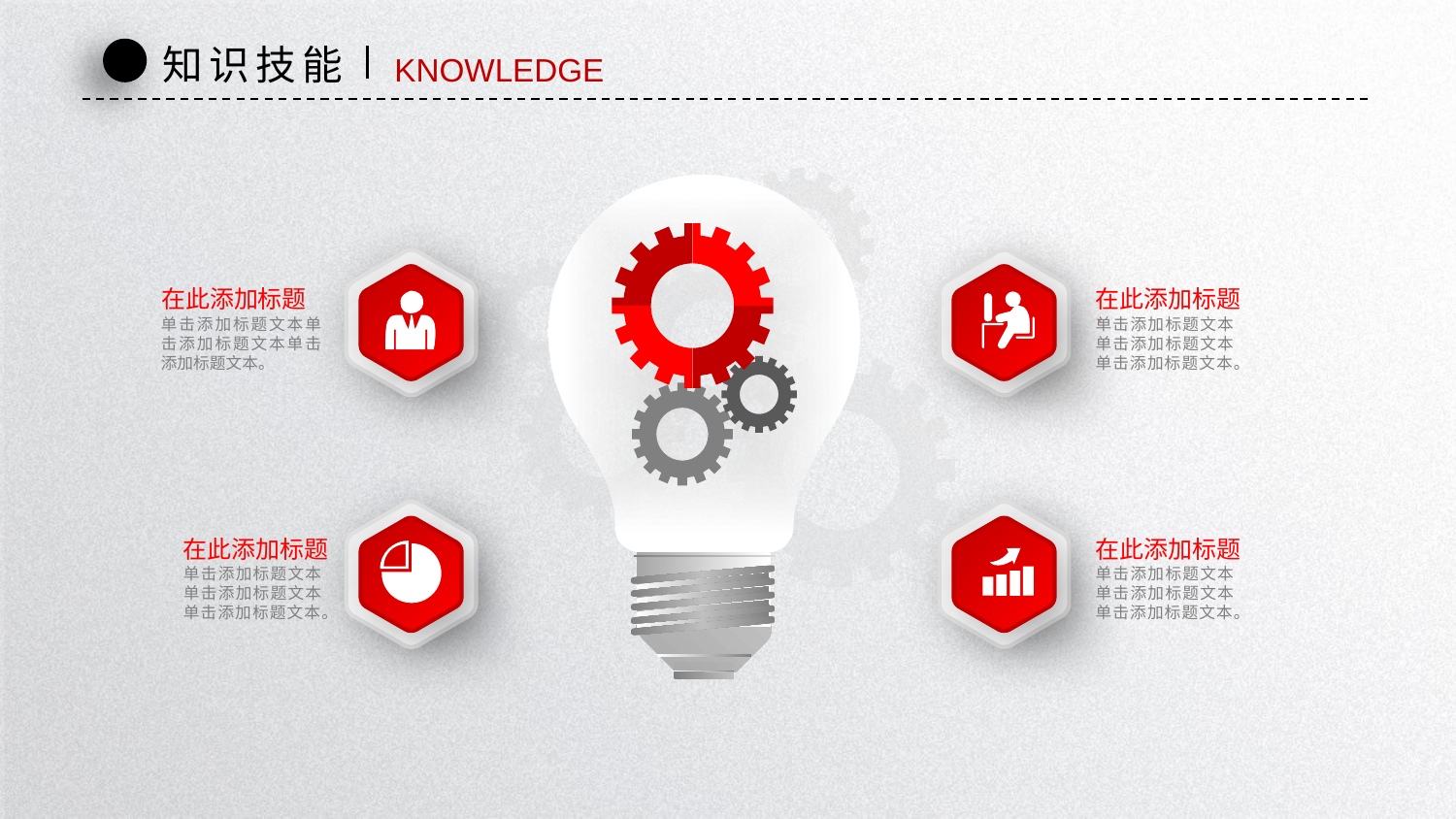

知识技能

KNOWLEDGE

在此添加标题
单击添加标题文本单击添加标题文本单击添加标题文本。
在此添加标题`
单击添加标题文本单击添加标题文本单击添加标题文本。

在此添加标题
单击添加标题文本单击添加标题文本单击添加标题文本。
在此添加标题
单击添加标题文本单击添加标题文本单击添加标题文本。